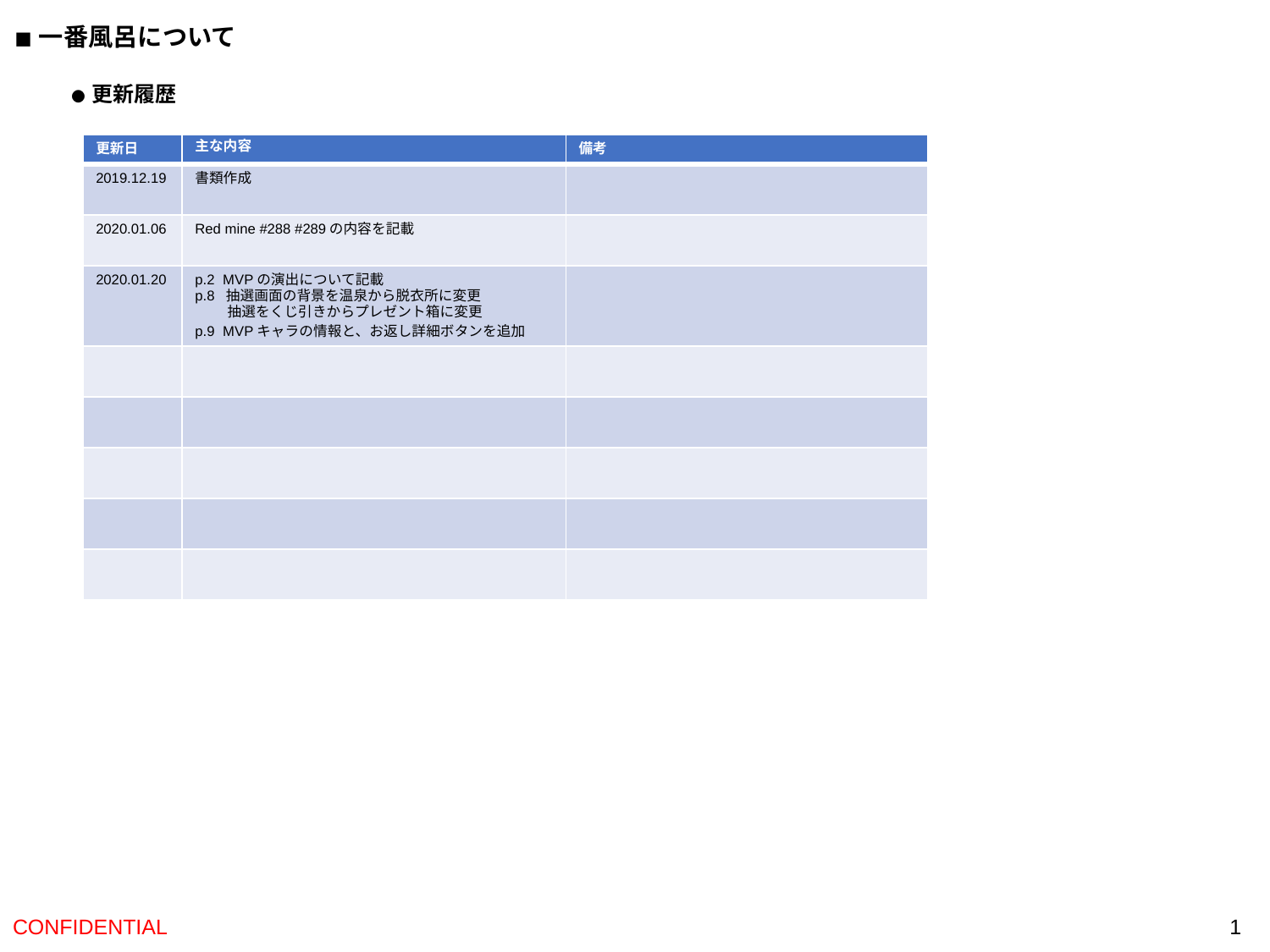

■一番風呂について
●更新履歴
| 更新日 | 主な内容 | 備考 |
| --- | --- | --- |
| 2019.12.19 | 書類作成 |  |
| 2020.01.06 | Red mine #288 #289の内容を記載 |  |
| 2020.01.20 | p.2  MVPの演出について記載 p.8  抽選画面の背景を温泉から脱衣所に変更 　　 抽選をくじ引きからプレゼント箱に変更 p.9  MVPキャラの情報と、お返し詳細ボタンを追加 |  |
|  |  |  |
|  |  |  |
|  |  |  |
|  |  |  |
|  |  |  |
1
CONFIDENTIAL